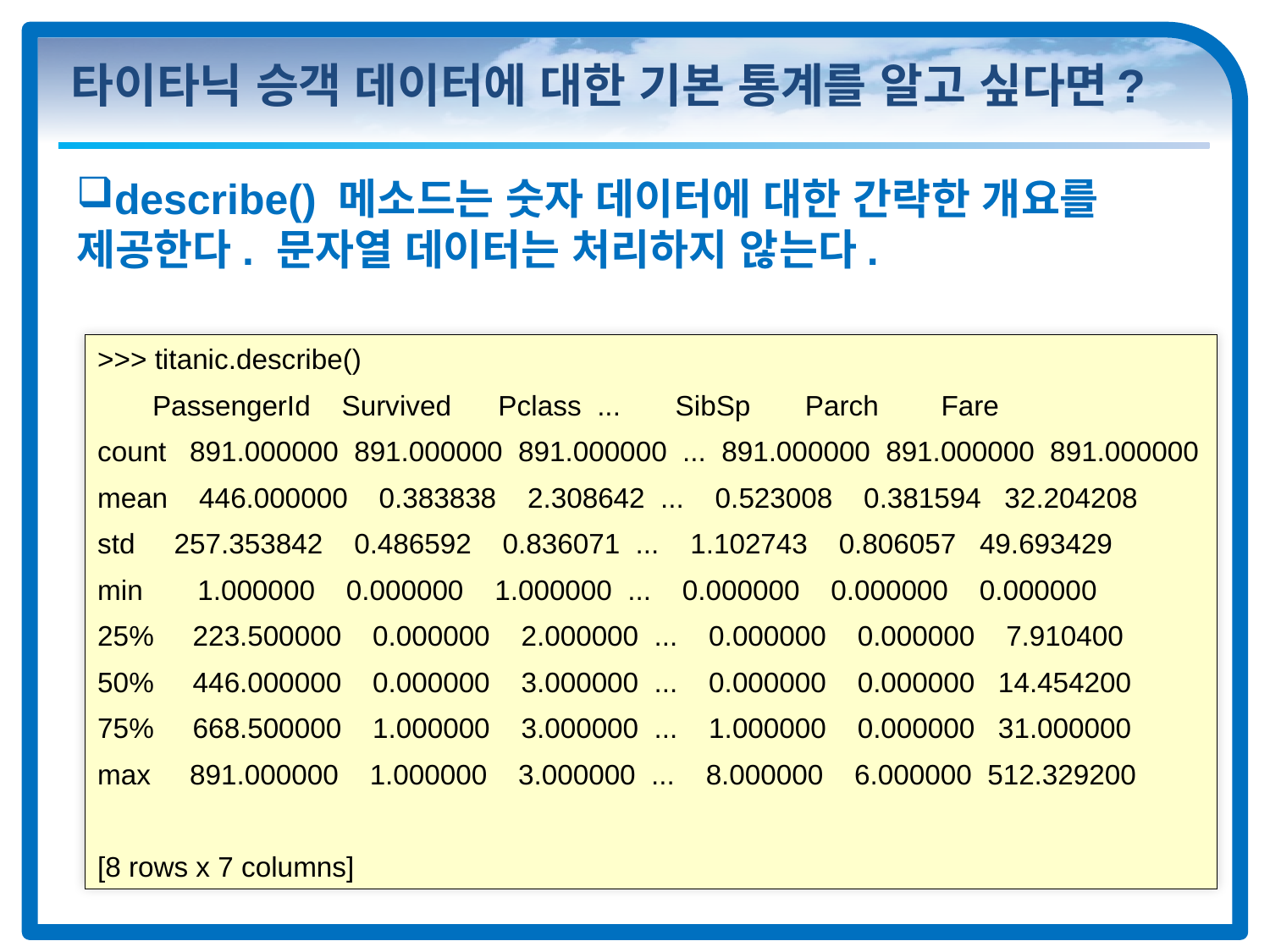

# 타이타닉 승객 데이터에 대한 기본 통계를 알고 싶다면?
describe() 메소드는 숫자 데이터에 대한 간략한 개요를 제공한다. 문자열 데이터는 처리하지 않는다.

>>> titanic.describe()
       PassengerId    Survived      Pclass  ...       SibSp       Parch        Fare
count   891.000000  891.000000  891.000000  ...  891.000000  891.000000  891.000000
mean    446.000000    0.383838    2.308642  ...    0.523008    0.381594   32.204208
std     257.353842    0.486592    0.836071  ...    1.102743    0.806057   49.693429
min       1.000000    0.000000    1.000000  ...    0.000000    0.000000    0.000000
25%     223.500000    0.000000    2.000000  ...    0.000000    0.000000    7.910400
50%     446.000000    0.000000    3.000000  ...    0.000000    0.000000   14.454200
75%     668.500000    1.000000    3.000000  ...    1.000000    0.000000   31.000000
max     891.000000    1.000000    3.000000  ...    8.000000    6.000000  512.329200

[8 rows x 7 columns]